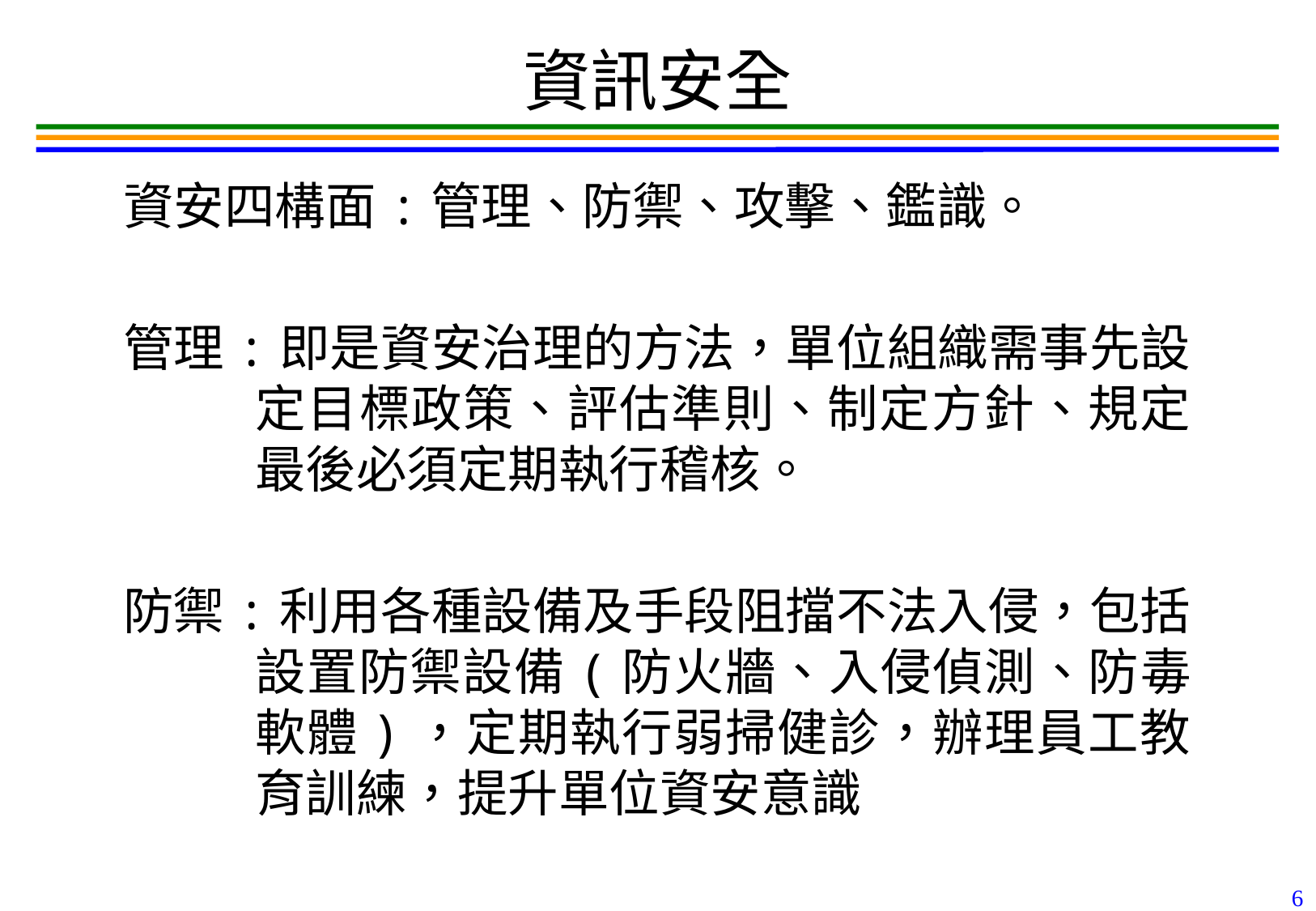

# 資訊安全
資安四構面:管理、防禦、攻擊、鑑識。

管理:即是資安治理的方法，單位組織需事先設定目標政策、評估準則、制定方針、規定最後必須定期執行稽核。

防禦:利用各種設備及手段阻擋不法入侵，包括設置防禦設備(防火牆、入侵偵測、防毒軟體)，定期執行弱掃健診，辦理員工教育訓練，提升單位資安意識
6